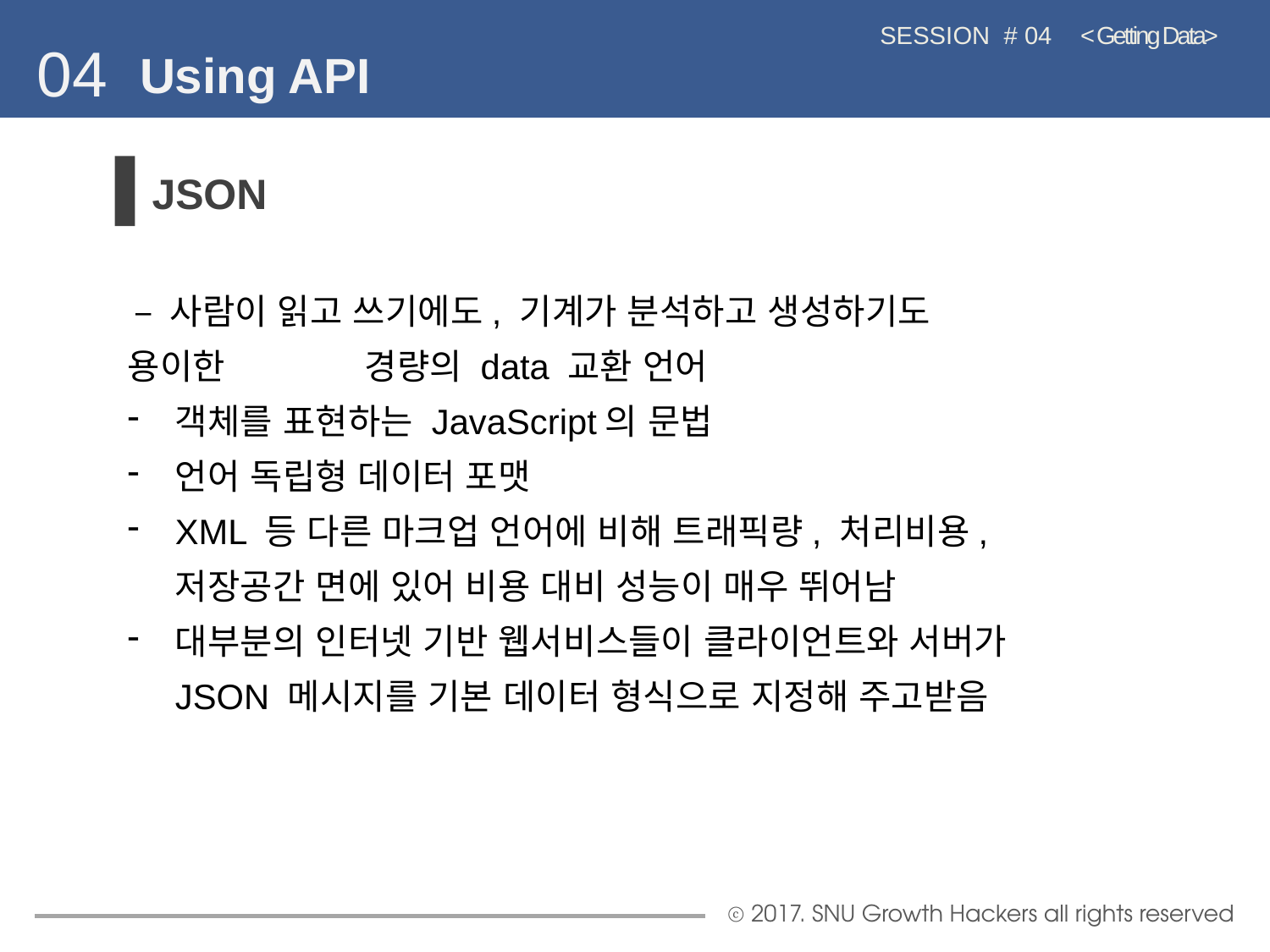

SESSION  # 04    < Getting Data>
04
Using API

JSON
 – 사람이 읽고 쓰기에도, 기계가 분석하고 생성하기도 용이한              경량의 data 교환 언어
객체를 표현하는 JavaScript의 문법
언어 독립형 데이터 포맷
XML 등 다른 마크업 언어에 비해 트래픽량, 처리비용, 저장공간 면에 있어 비용 대비 성능이 매우 뛰어남
대부분의 인터넷 기반 웹서비스들이 클라이언트와 서버가 JSON 메시지를 기본 데이터 형식으로 지정해 주고받음

ⓒ 2017. SNU Growth Hackers all rights reserved